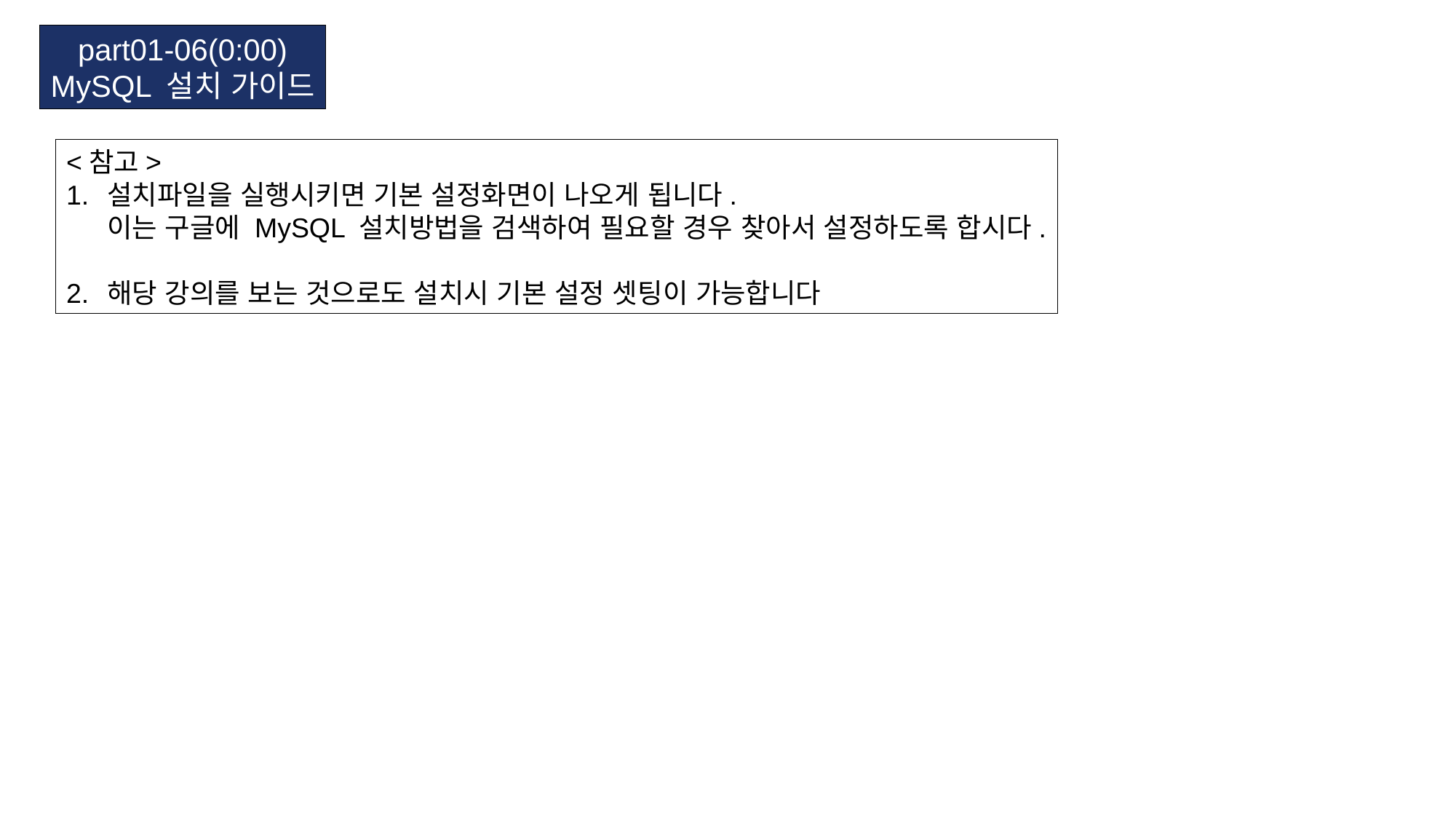

part01-06(0:00)
MySQL 설치 가이드
<참고>
설치파일을 실행시키면 기본 설정화면이 나오게 됩니다.
이는 구글에 MySQL 설치방법을 검색하여 필요할 경우 찾아서 설정하도록 합시다.

해당 강의를 보는 것으로도 설치시 기본 설정 셋팅이 가능합니다